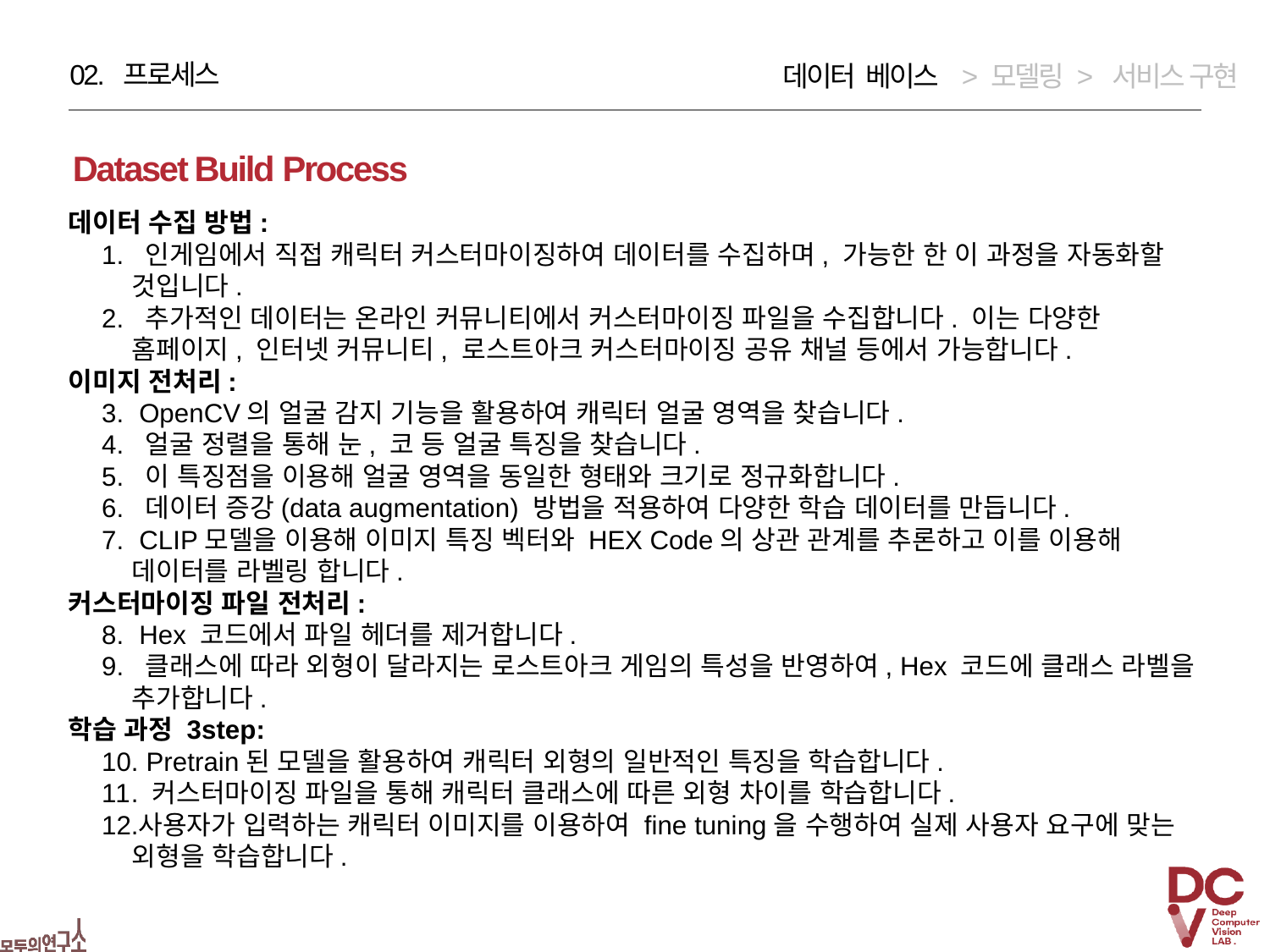

02.  프로세스
데이터  베이스  > 모델링 >  서비스 구현
Dataset Build Process
데이터 수집 방법:
 인게임에서 직접 캐릭터 커스터마이징하여 데이터를 수집하며, 가능한 한 이 과정을 자동화할 것입니다.
 추가적인 데이터는 온라인 커뮤니티에서 커스터마이징 파일을 수집합니다. 이는 다양한 홈페이지, 인터넷 커뮤니티, 로스트아크 커스터마이징 공유 채널 등에서 가능합니다.
이미지 전처리:
 OpenCV의 얼굴 감지 기능을 활용하여 캐릭터 얼굴 영역을 찾습니다.
 얼굴 정렬을 통해 눈, 코 등 얼굴 특징을 찾습니다.
 이 특징점을 이용해 얼굴 영역을 동일한 형태와 크기로 정규화합니다.
 데이터 증강(data augmentation) 방법을 적용하여 다양한 학습 데이터를 만듭니다.
 CLIP모델을 이용해 이미지 특징 벡터와 HEX Code의 상관 관계를 추론하고 이를 이용해 데이터를 라벨링 합니다.
커스터마이징 파일 전처리:
 Hex 코드에서 파일 헤더를 제거합니다.
 클래스에 따라 외형이 달라지는 로스트아크 게임의 특성을 반영하여, Hex 코드에 클래스 라벨을 추가합니다.
학습 과정 3step:
 Pretrain된 모델을 활용하여 캐릭터 외형의 일반적인 특징을 학습합니다.
 커스터마이징 파일을 통해 캐릭터 클래스에 따른 외형 차이를 학습합니다.
사용자가 입력하는 캐릭터 이미지를 이용하여 fine tuning을 수행하여 실제 사용자 요구에 맞는 외형을 학습합니다.